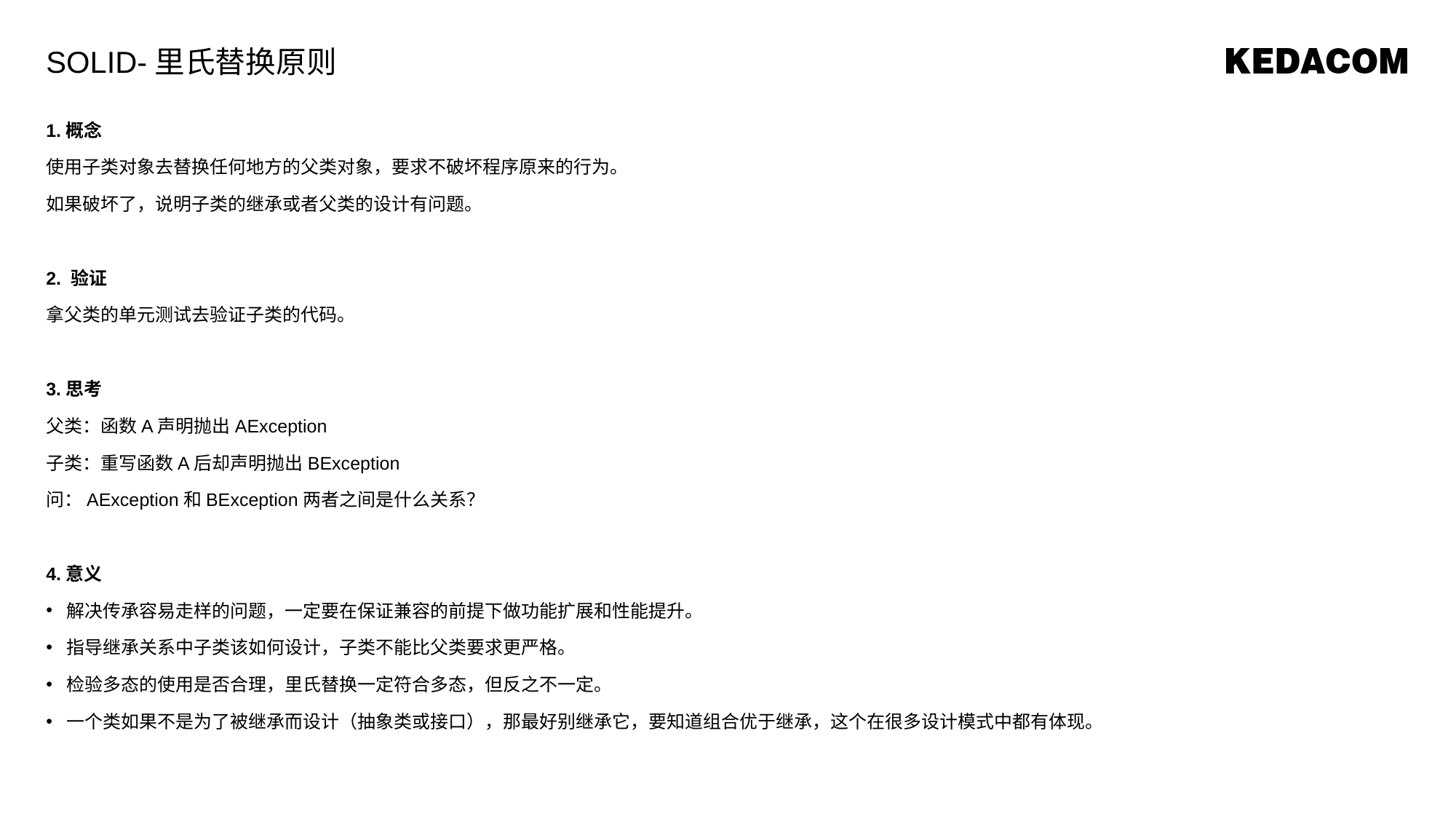

SOLID-里氏替换原则
1.概念
使用子类对象去替换任何地方的父类对象，要求不破坏程序原来的行为。
如果破坏了，说明子类的继承或者父类的设计有问题。

2. 验证
拿父类的单元测试去验证子类的代码。

3.思考
父类：函数A声明抛出AException
子类：重写函数A后却声明抛出BException
问：AException和BException两者之间是什么关系？

4.意义
解决传承容易走样的问题，一定要在保证兼容的前提下做功能扩展和性能提升。
指导继承关系中子类该如何设计，子类不能比父类要求更严格。
检验多态的使用是否合理，里氏替换一定符合多态，但反之不一定。
一个类如果不是为了被继承而设计（抽象类或接口），那最好别继承它，要知道组合优于继承，这个在很多设计模式中都有体现。